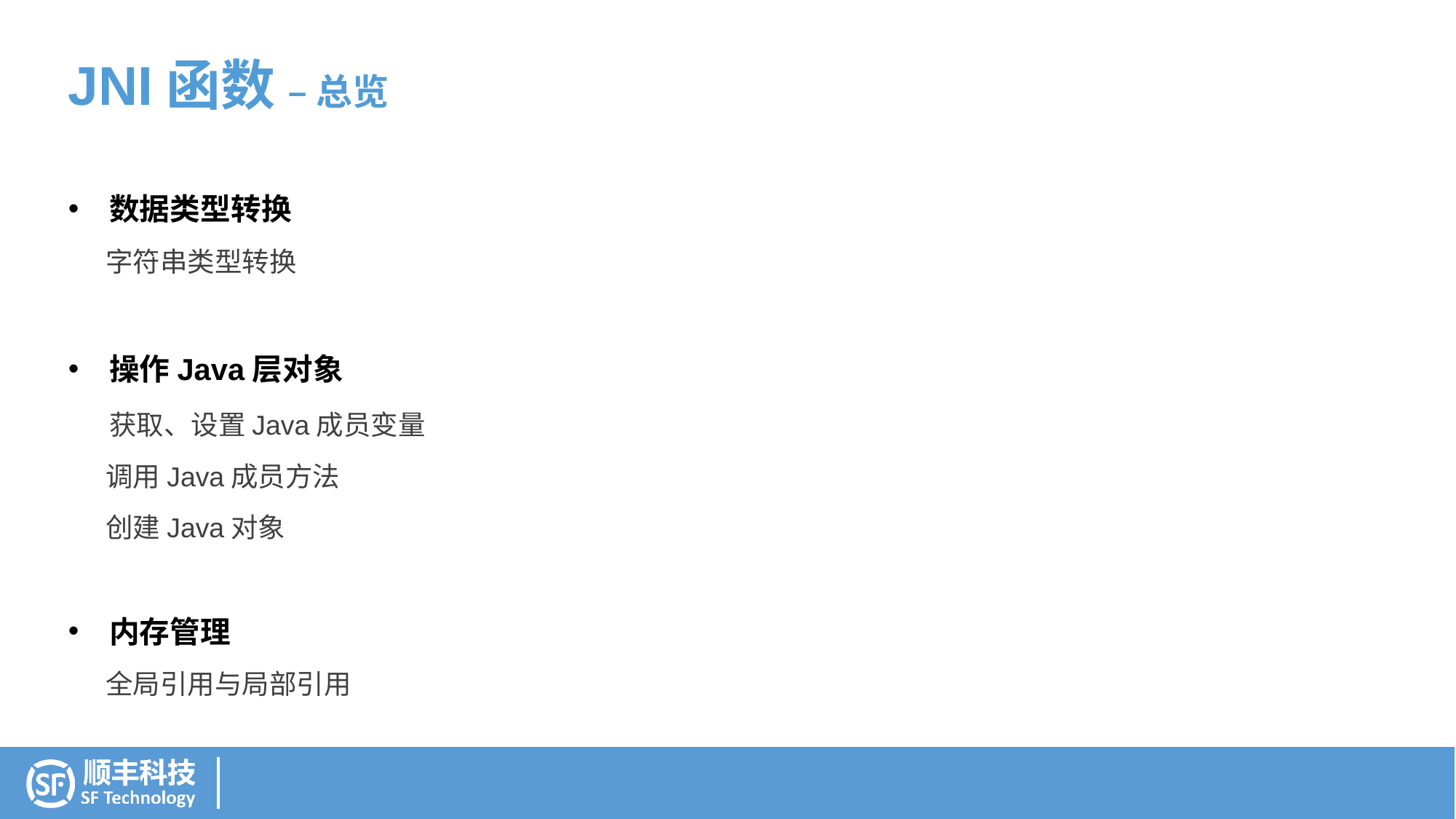

JNI函数 – 总览
数据类型转换
     字符串类型转换

操作Java层对象
     获取、设置Java成员变量
     调用Java成员方法
     创建Java对象

内存管理
     全局引用与局部引用